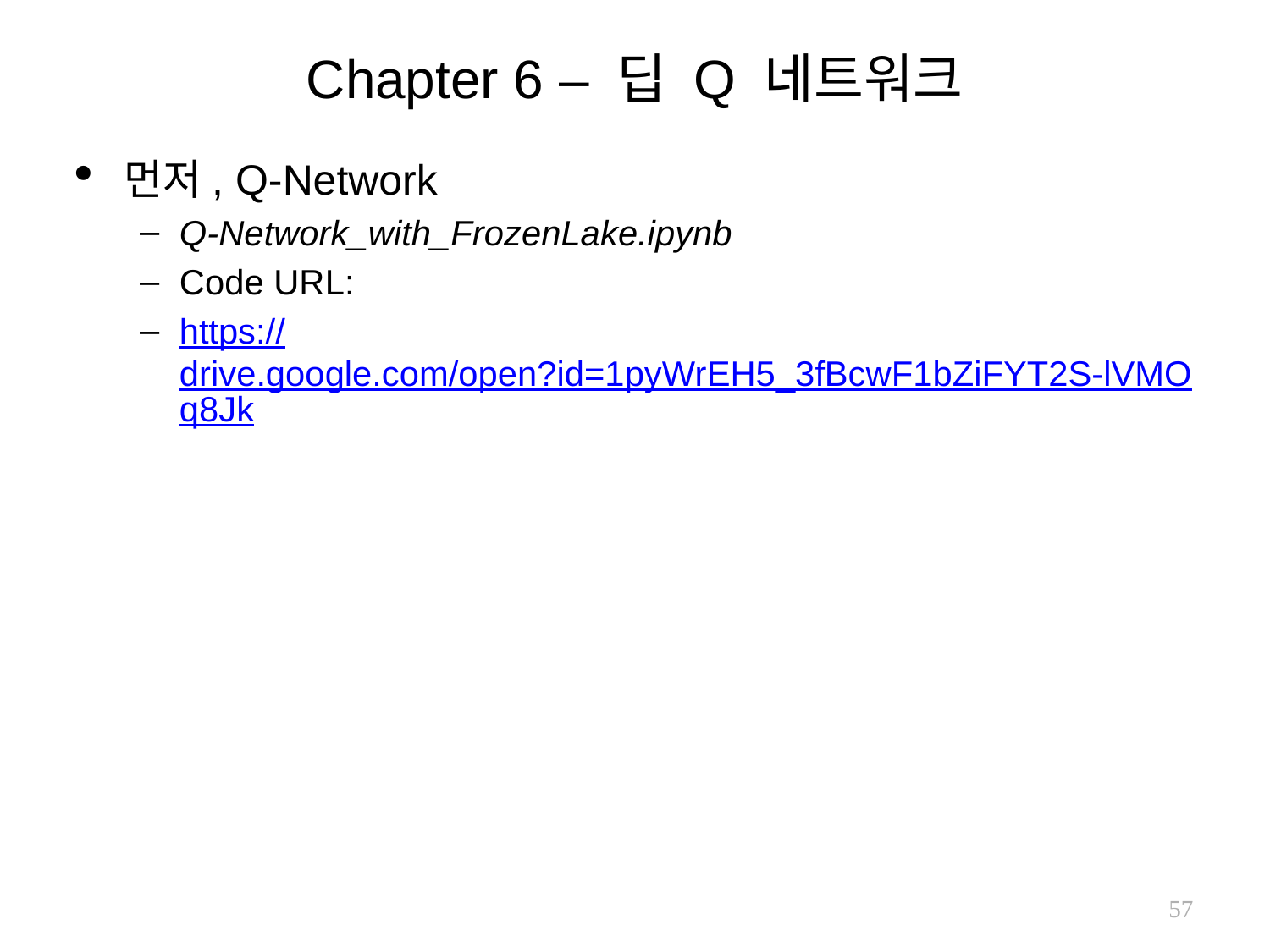

# Chapter 6 – 딥 Q 네트워크
먼저, Q-Network
Q-Network_with_FrozenLake.ipynb
Code URL:
https://drive.google.com/open?id=1pyWrEH5_3fBcwF1bZiFYT2S-lVMOq8Jk

57